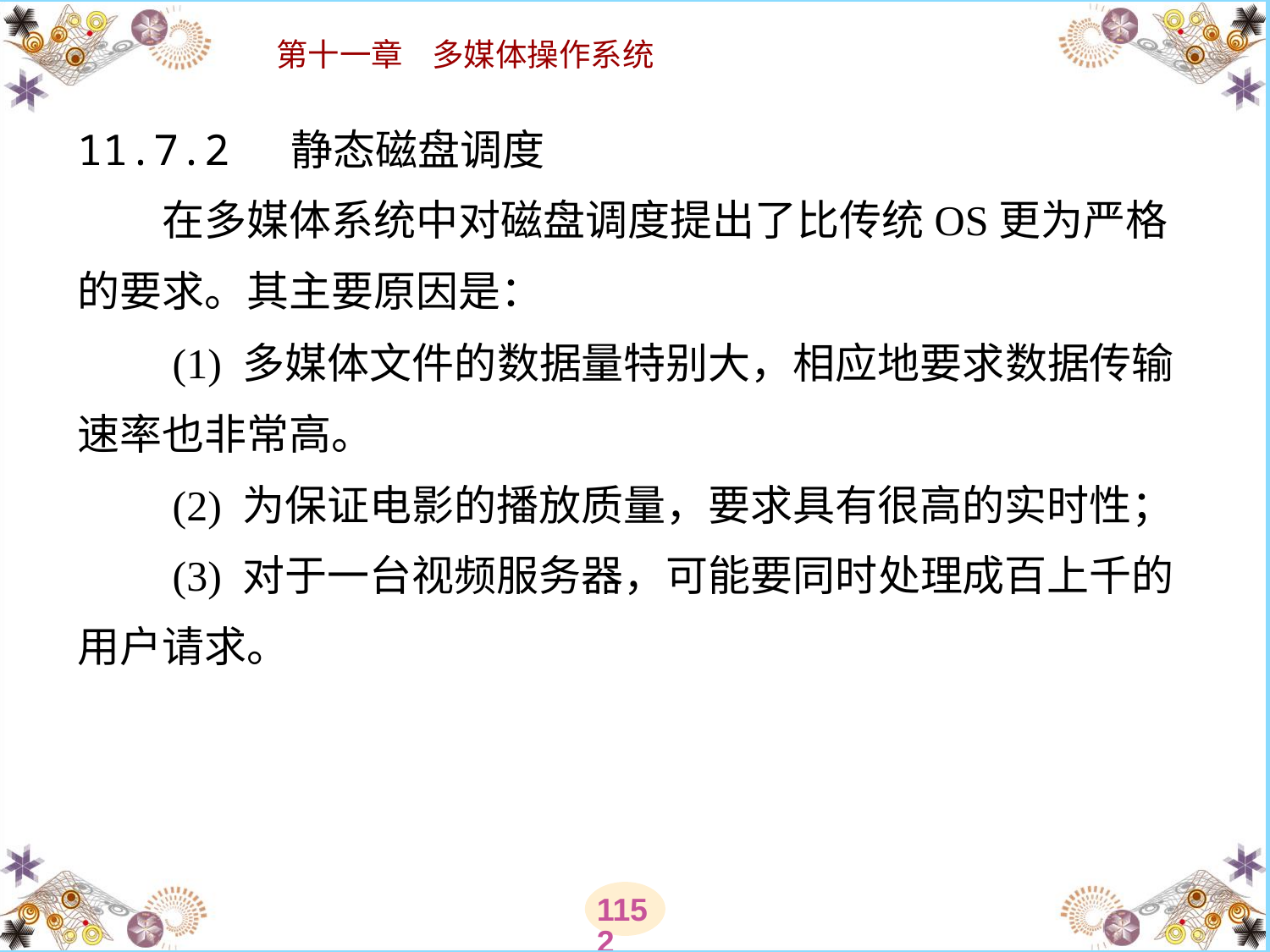

# 11.7.2  静态磁盘调度 　　在多媒体系统中对磁盘调度提出了比传统OS更为严格的要求。其主要原因是： 　　(1) 多媒体文件的数据量特别大，相应地要求数据传输速率也非常高。 　　(2) 为保证电影的播放质量，要求具有很高的实时性； 　　(3) 对于一台视频服务器，可能要同时处理成百上千的用户请求。